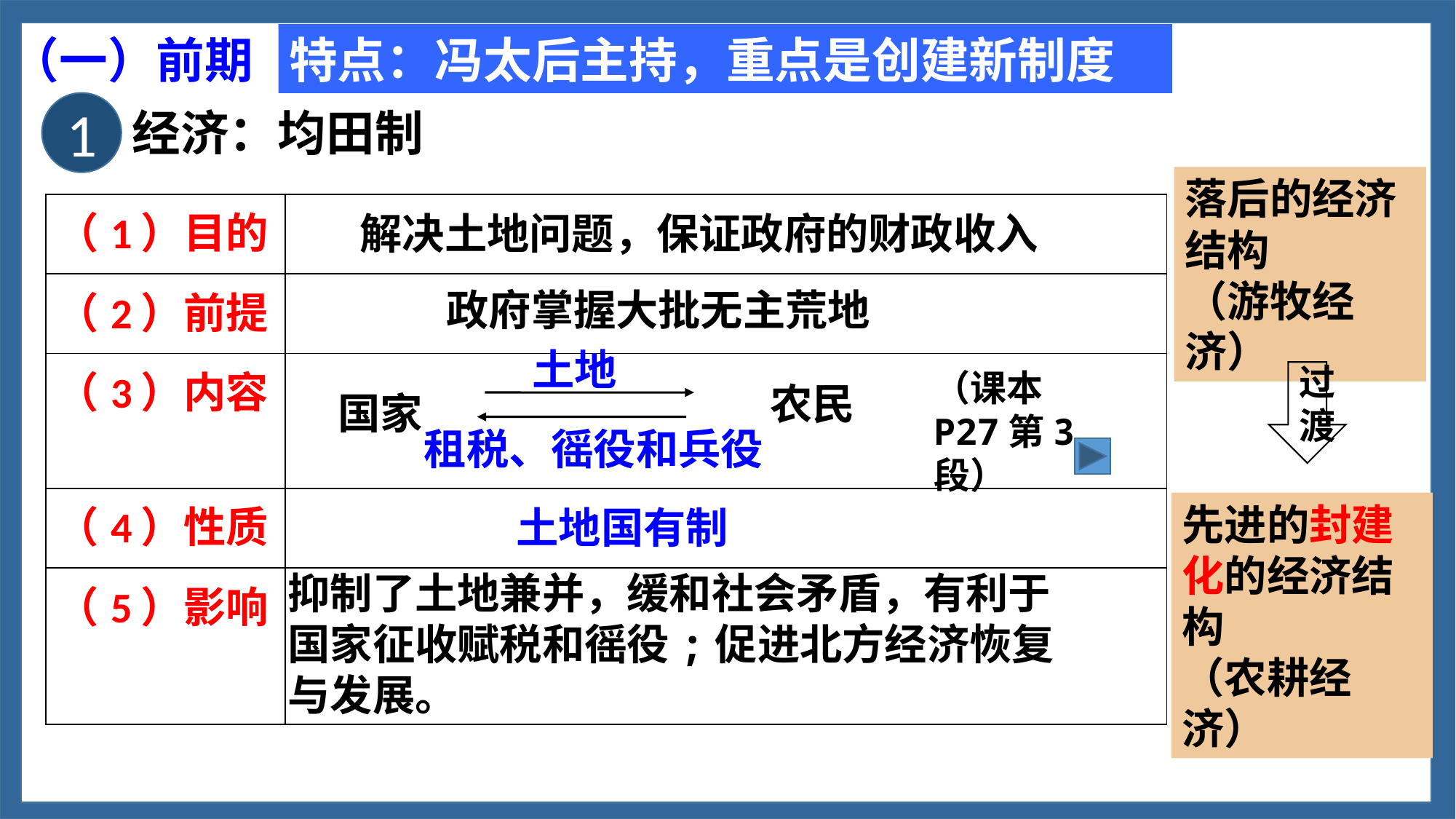

（一）前期
特点：冯太后主持，重点是创建新制度
1
经济：均田制
落后的经济结构
（游牧经济）
| （1）目的 |  |
| --- | --- |
| （2）前提 |  |
| （3）内容 |  |
| （4）性质 |  |
| （5）影响 |  |
解决土地问题，保证政府的财政收入
政府掌握大批无主荒地
土地

（课本P27第3段）
过渡
农民
国家
租税、徭役和兵役

先进的封建化的经济结构
（农耕经济）
土地国有制
抑制了土地兼并，缓和社会矛盾，有利于国家征收赋税和徭役;促进北方经济恢复与发展。